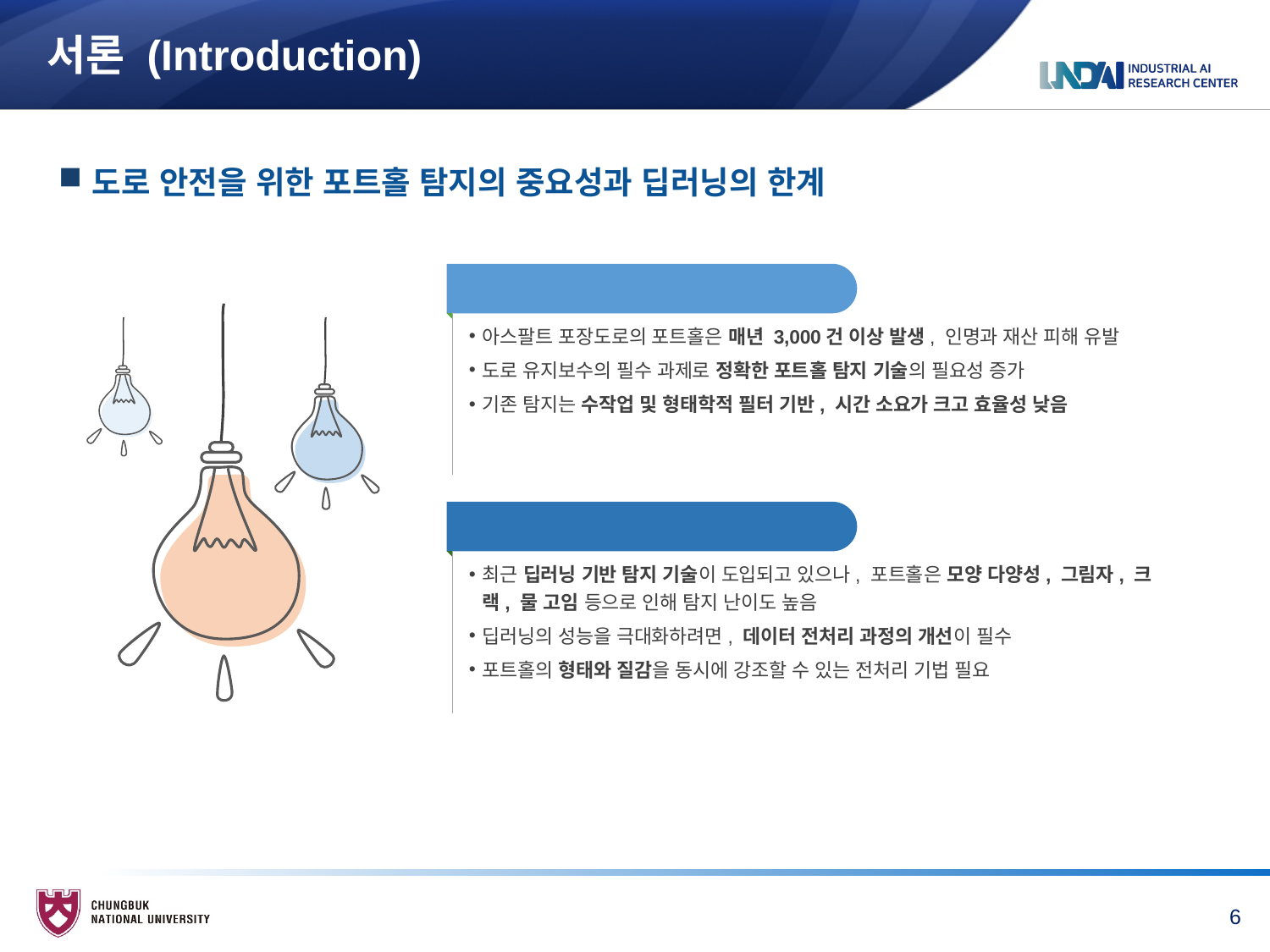

# 서론 (Introduction)
도로 안전을 위한 포트홀 탐지의 중요성과 딥러닝의 한계
연구 배경

아스팔트 포장도로의 포트홀은 매년 3,000건 이상 발생, 인명과 재산 피해 유발
도로 유지보수의 필수 과제로 정확한 포트홀 탐지 기술의 필요성 증가
기존 탐지는 수작업 및 형태학적 필터 기반, 시간 소요가 크고 효율성 낮음

필요성

최근 딥러닝 기반 탐지 기술이 도입되고 있으나, 포트홀은 모양 다양성, 그림자, 크랙, 물 고임 등으로 인해 탐지 난이도 높음
딥러닝의 성능을 극대화하려면, 데이터 전처리 과정의 개선이 필수
포트홀의 형태와 질감을 동시에 강조할 수 있는 전처리 기법 필요